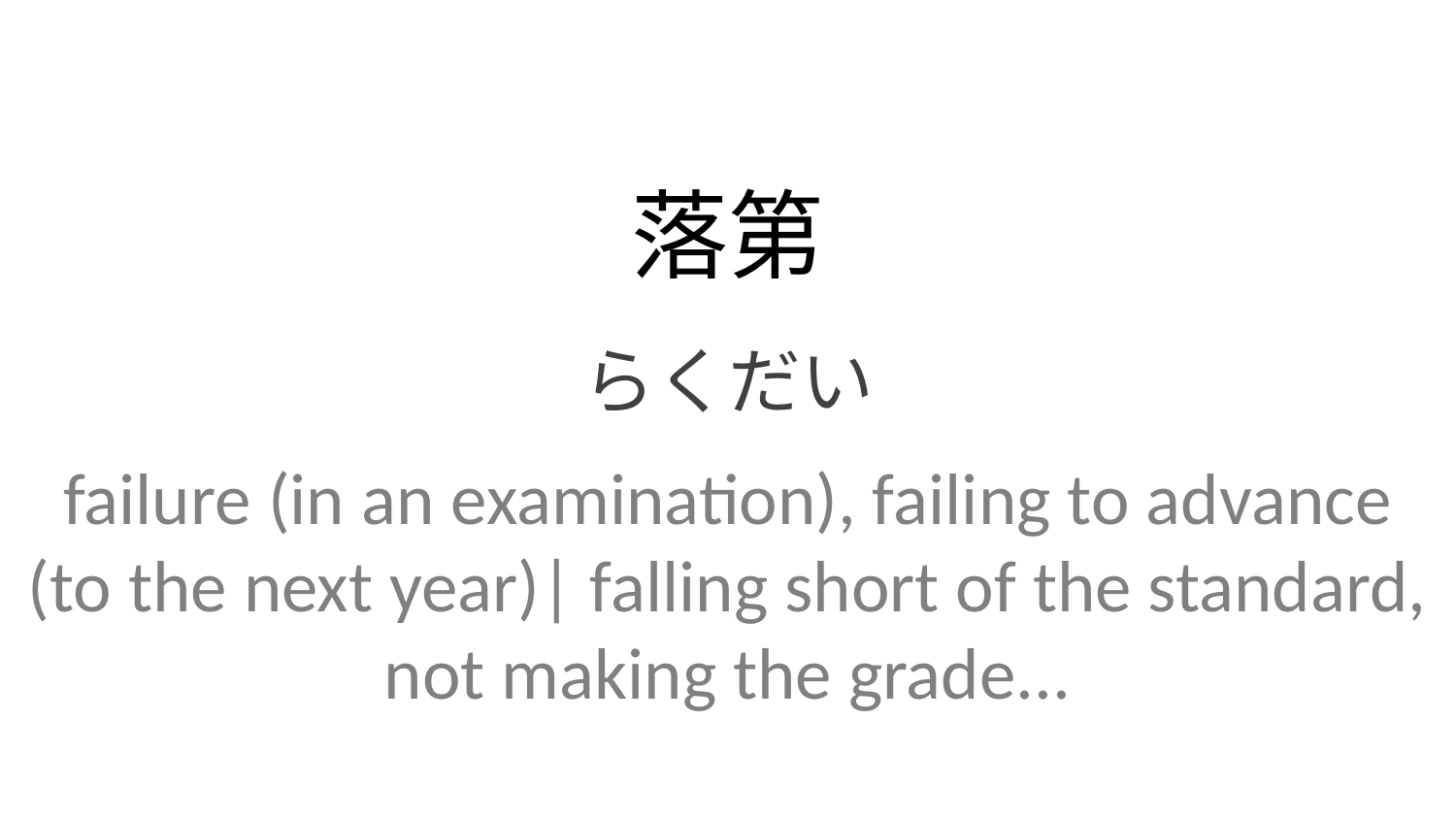

落第

らくだい
failure (in an examination), failing to advance (to the next year)| falling short of the standard, not making the grade...